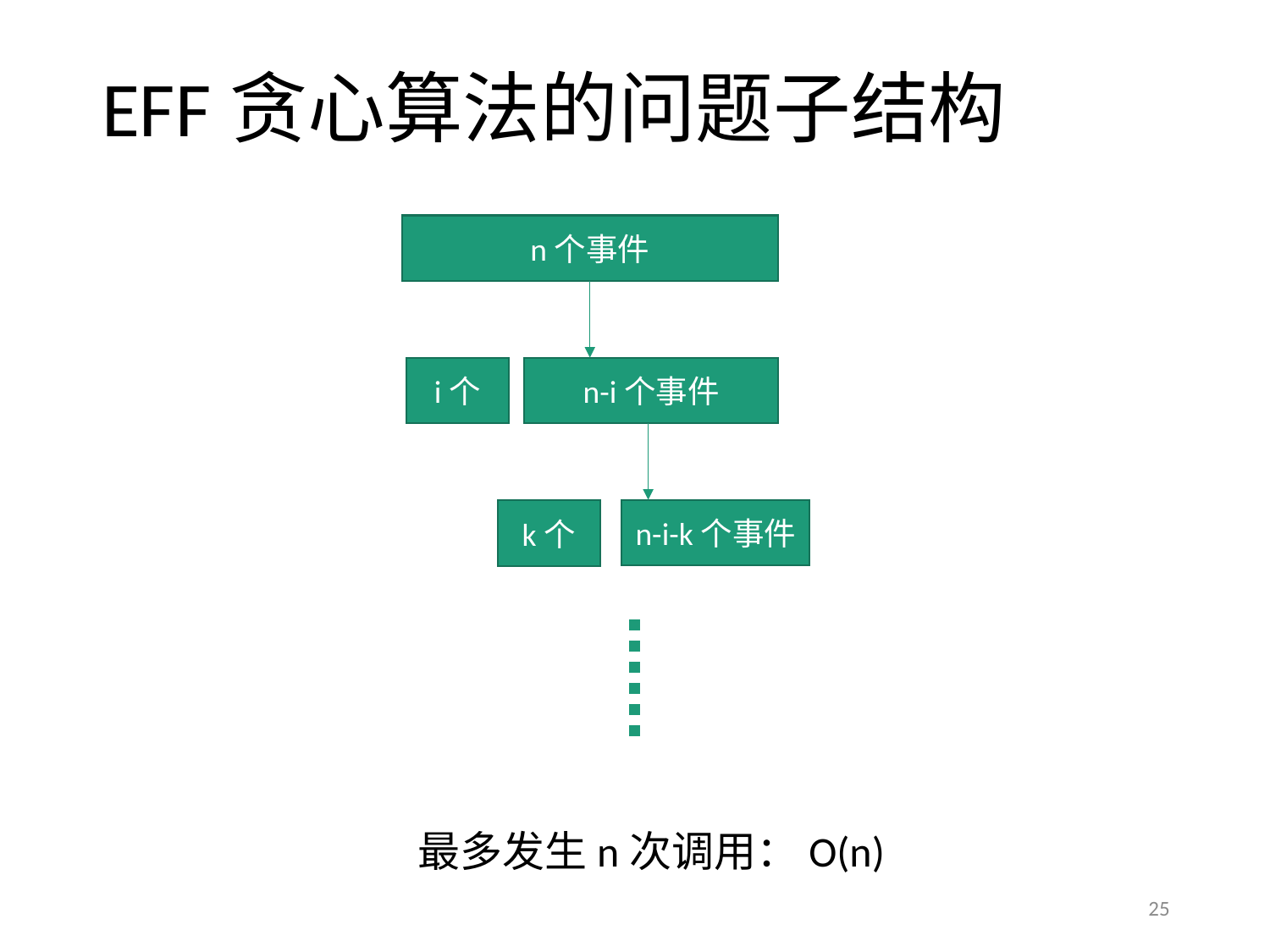

# EFF贪心算法的问题子结构
n个事件
i个
n-i个事件
n-i-k个事件
k个
最多发生n次调用：O(n)
25